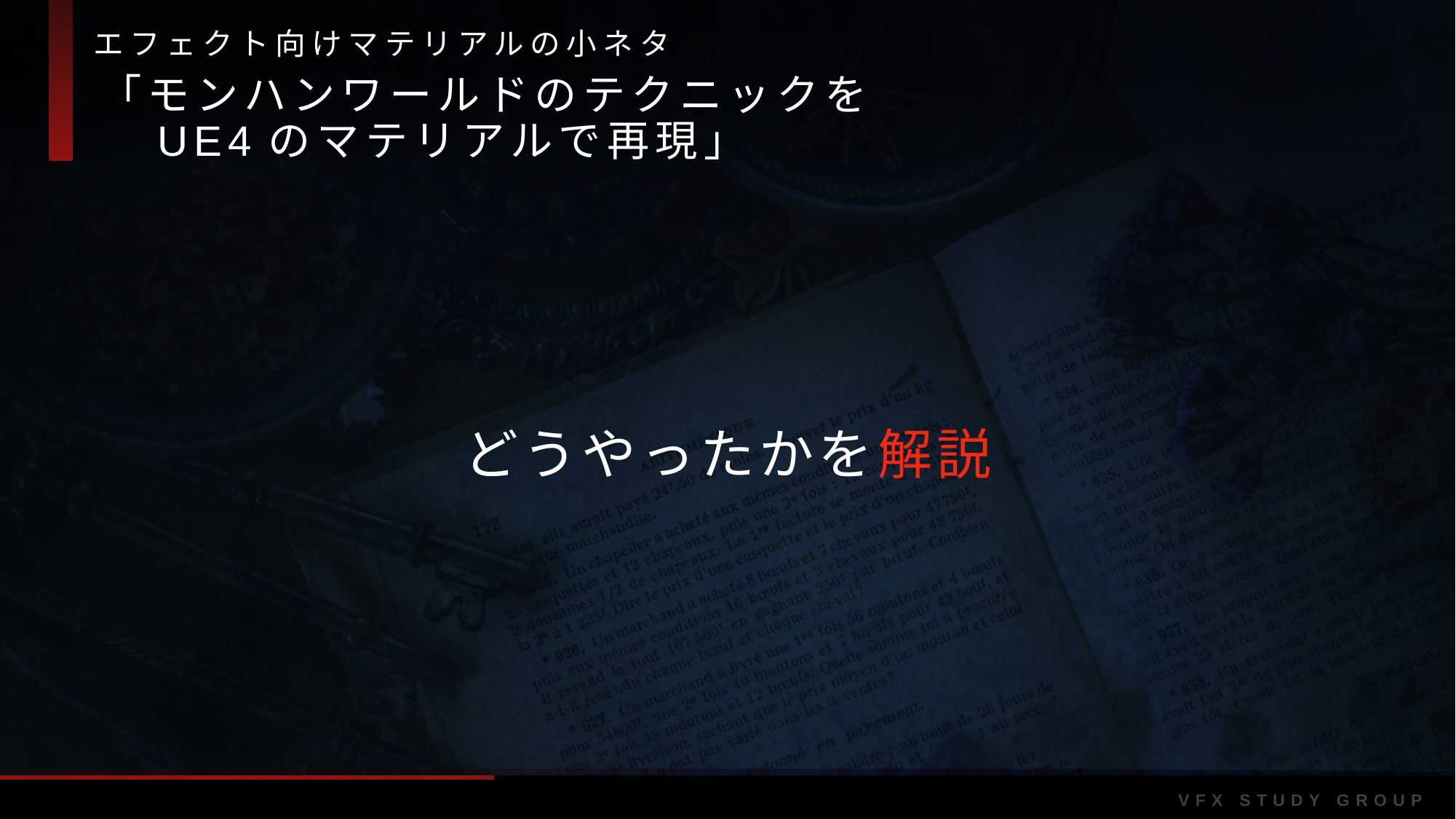

「モンハンワールドのテクニックを
　UE4のマテリアルで再現」
どうやったかを解説